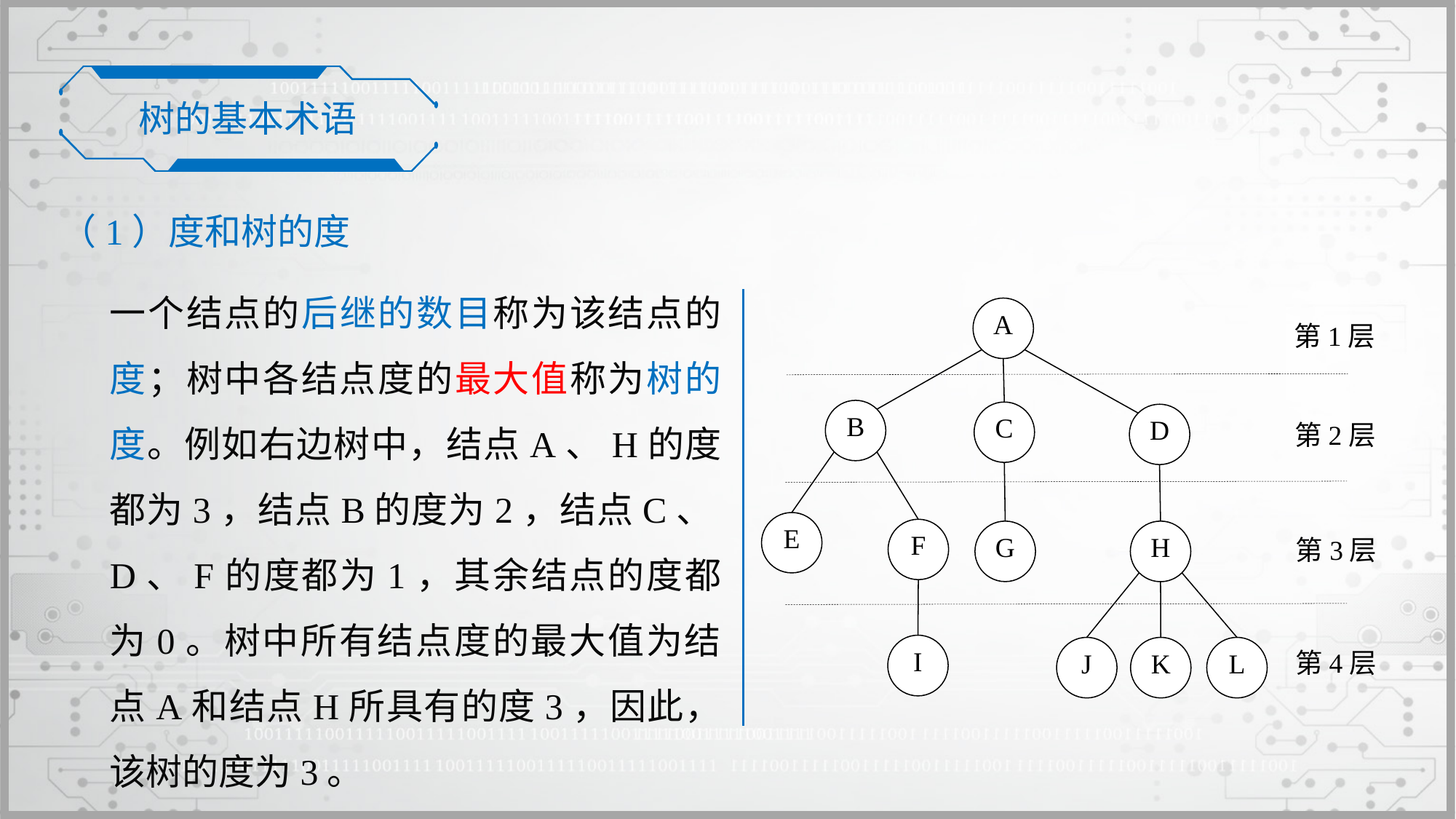

树的基本术语
（1）度和树的度
一个结点的后继的数目称为该结点的度；树中各结点度的最大值称为树的度。例如右边树中，结点A、H的度都为3，结点B的度为2，结点C、D、F的度都为1，其余结点的度都为0。树中所有结点度的最大值为结点A和结点H所具有的度3，因此，该树的度为3。

A
第1层

B
C
D
第2层

E
F
G
H
第3层

I
J
K
L
第4层